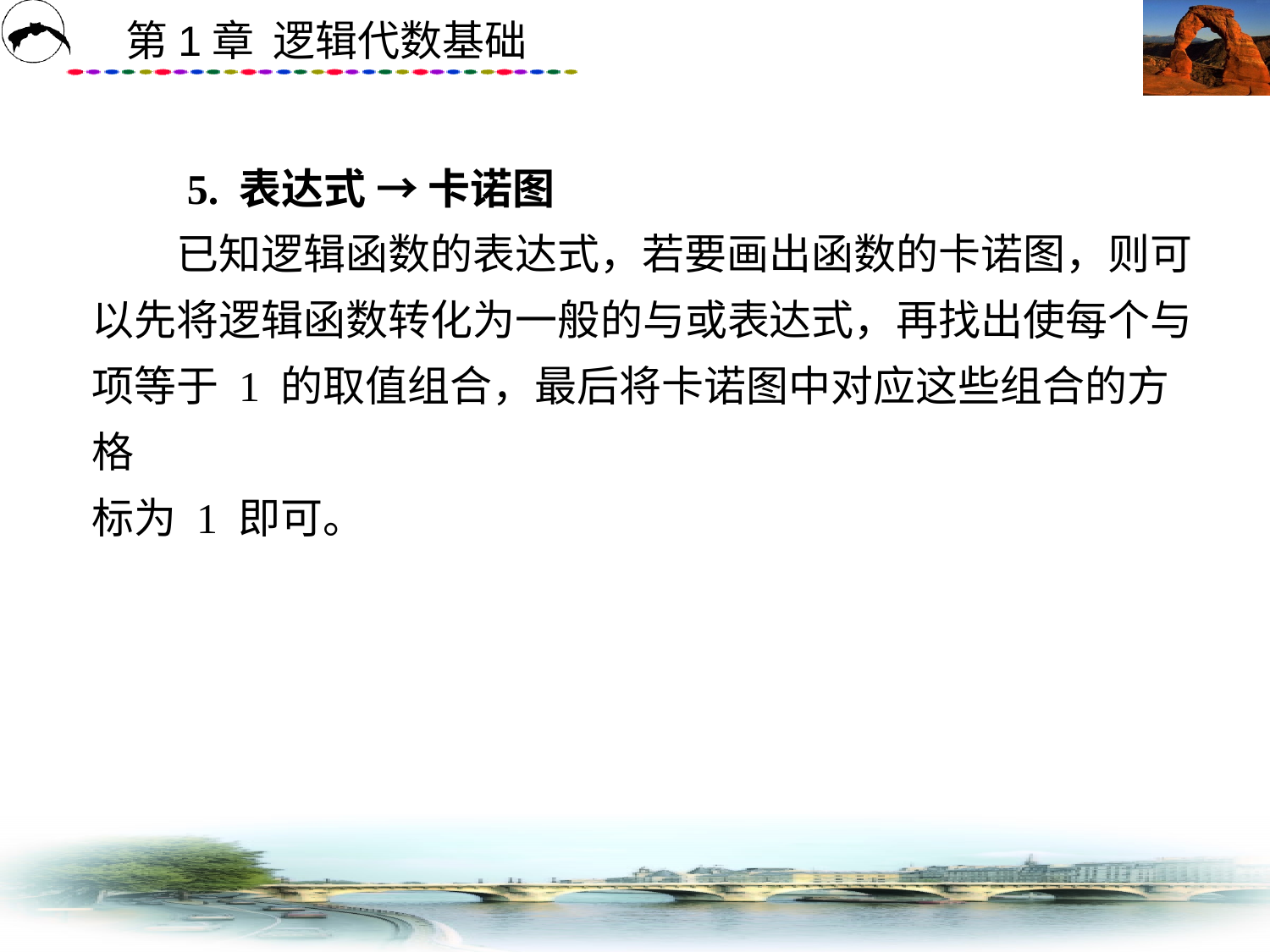

# 5. 表达式 → 卡诺图 　　已知逻辑函数的表达式，若要画出函数的卡诺图，则可以先将逻辑函数转化为一般的与或表达式，再找出使每个与项等于 1 的取值组合，最后将卡诺图中对应这些组合的方格 标为 1 即可。